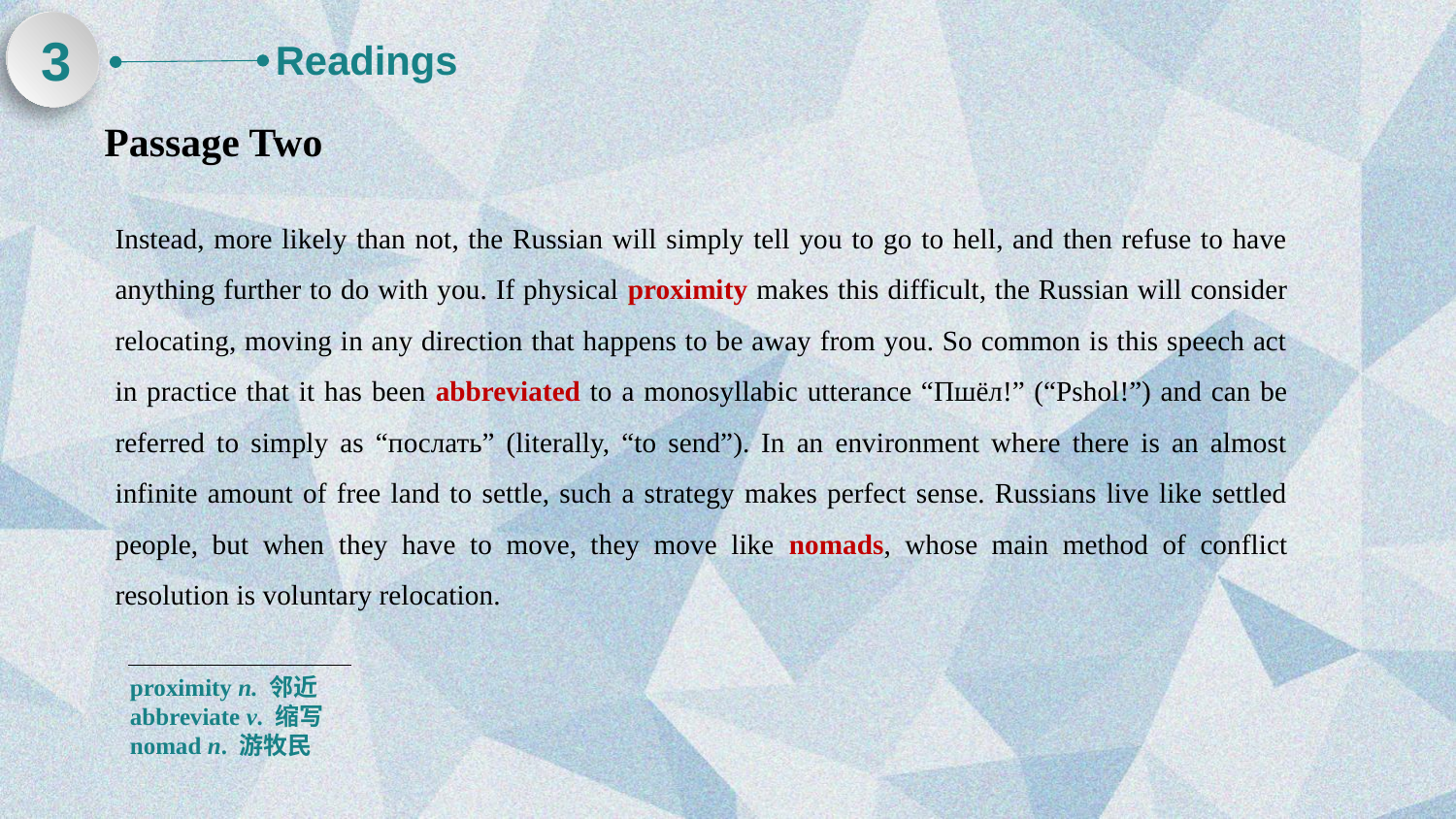

3
Readings
Passage Two
Instead, more likely than not, the Russian will simply tell you to go to hell, and then refuse to have anything further to do with you. If physical proximity makes this difficult, the Russian will consider relocating, moving in any direction that happens to be away from you. So common is this speech act in practice that it has been abbreviated to a monosyllabic utterance “Пшёл!” (“Pshol!”) and can be referred to simply as “послать” (literally, “to send”). In an environment where there is an almost infinite amount of free land to settle, such a strategy makes perfect sense. Russians live like settled people, but when they have to move, they move like nomads, whose main method of conflict resolution is voluntary relocation.
proximity n. 邻近
abbreviate v. 缩写
nomad n. 游牧民